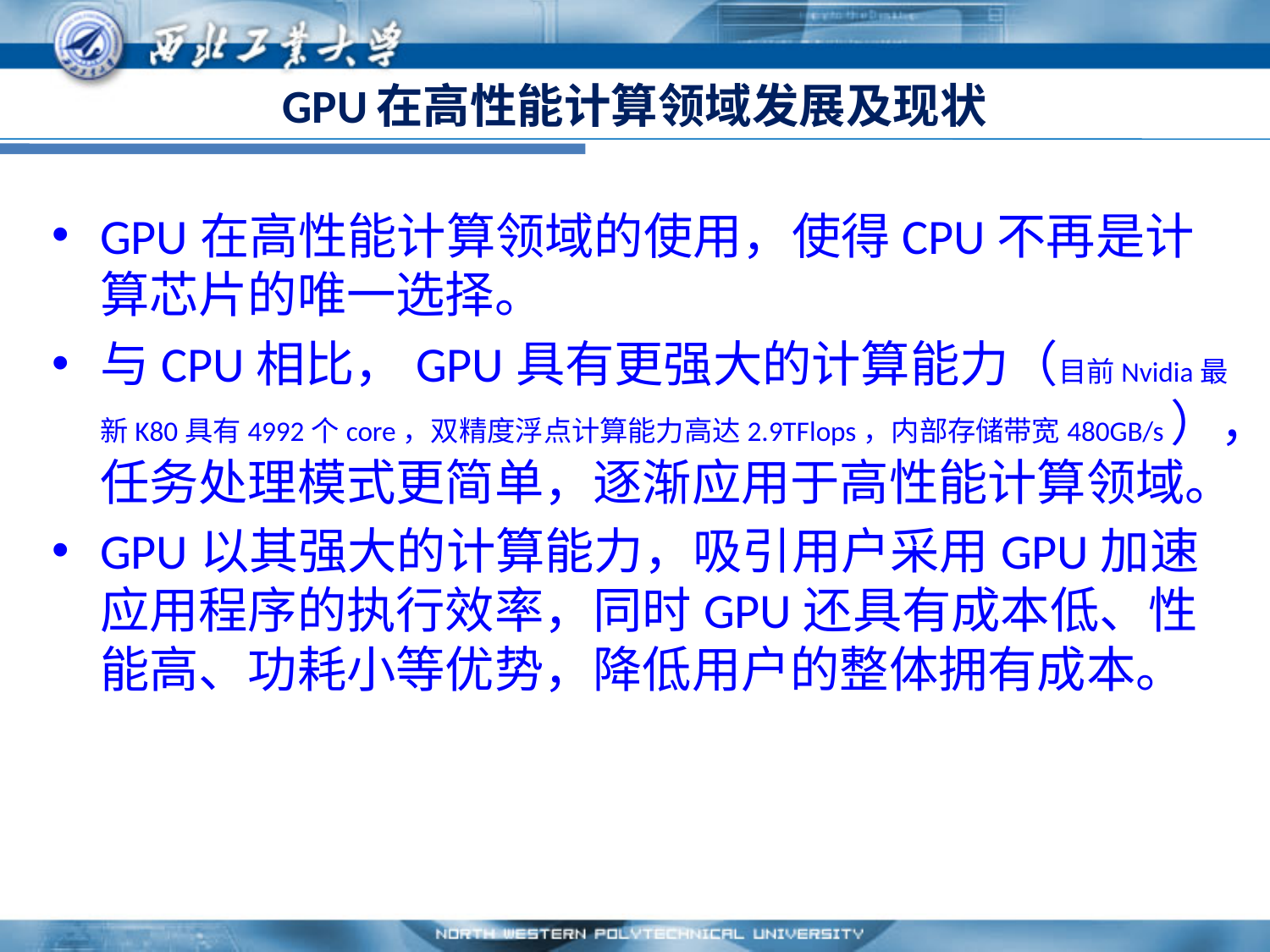

# GPU在高性能计算领域发展及现状
GPU在高性能计算领域的使用，使得CPU不再是计算芯片的唯一选择。
与CPU相比，GPU具有更强大的计算能力（目前Nvidia最新K80具有4992个core，双精度浮点计算能力高达2.9TFlops，内部存储带宽480GB/s），任务处理模式更简单，逐渐应用于高性能计算领域。
GPU以其强大的计算能力，吸引用户采用GPU加速应用程序的执行效率，同时GPU还具有成本低、性能高、功耗小等优势，降低用户的整体拥有成本。